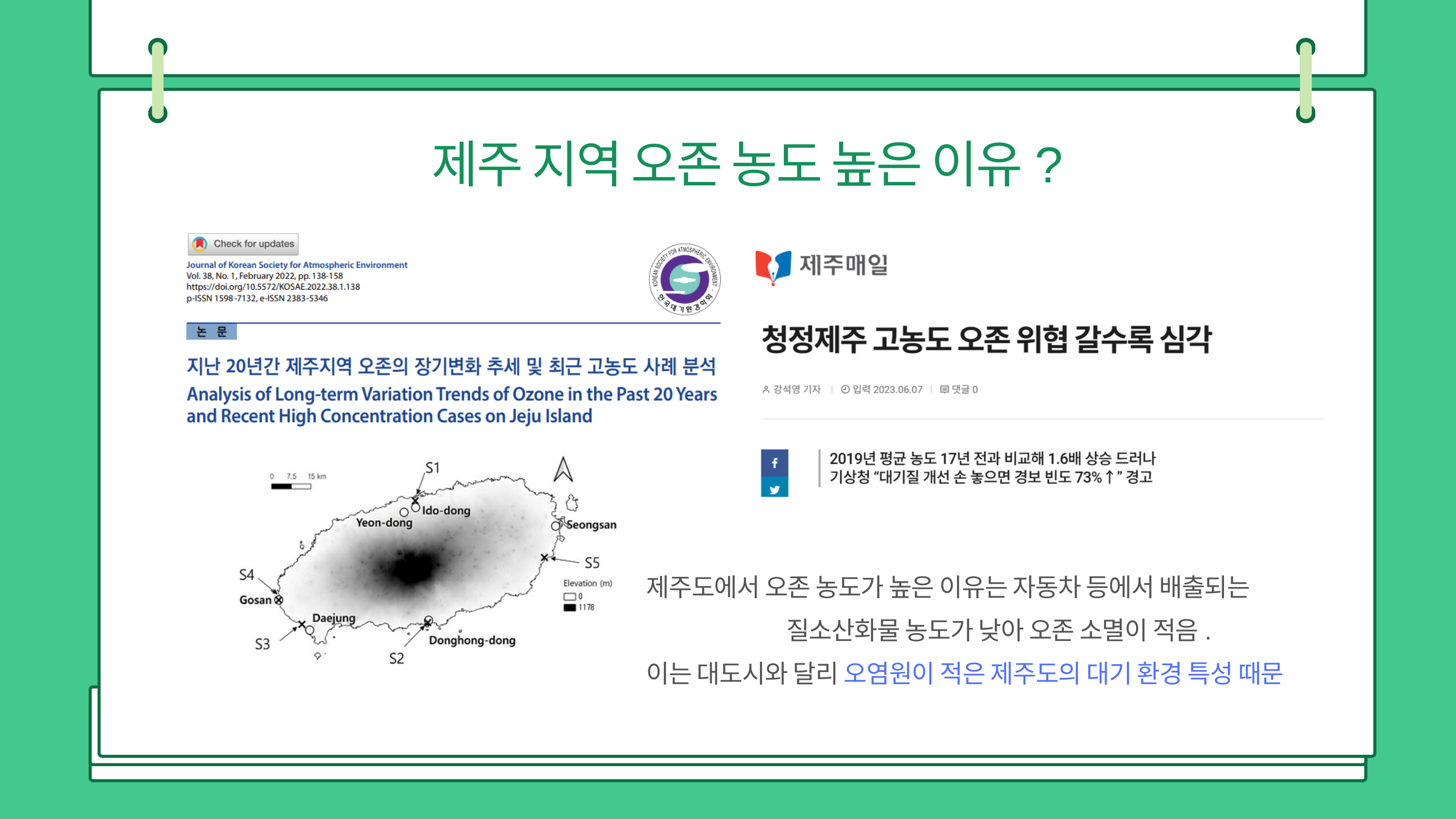

제주 지역 오존 농도 높은 이유?

제주도에서 오존 농도가 높은 이유는 자동차 등에서 배출되는
질소산화물 농도가 낮아 오존 소멸이 적음.
이는 대도시와 달리 오염원이 적은 제주도의 대기 환경 특성 때문